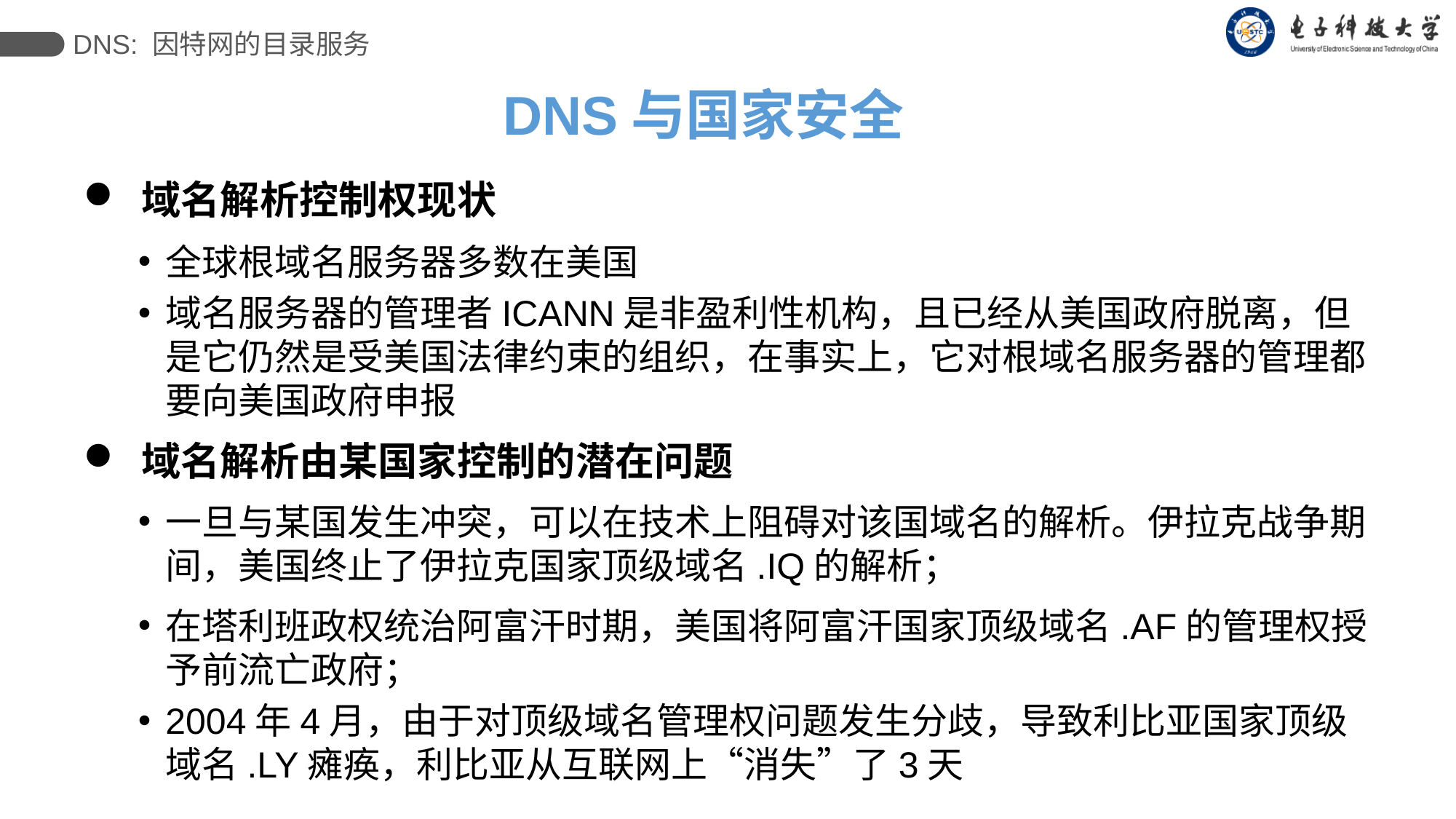

DNS: 因特网的目录服务
# DNS与国家安全
 域名解析控制权现状
全球根域名服务器多数在美国
域名服务器的管理者ICANN是非盈利性机构，且已经从美国政府脱离，但是它仍然是受美国法律约束的组织，在事实上，它对根域名服务器的管理都要向美国政府申报
 域名解析由某国家控制的潜在问题
一旦与某国发生冲突，可以在技术上阻碍对该国域名的解析。伊拉克战争期间，美国终止了伊拉克国家顶级域名.IQ的解析；
在塔利班政权统治阿富汗时期，美国将阿富汗国家顶级域名.AF的管理权授予前流亡政府；
2004年4月，由于对顶级域名管理权问题发生分歧，导致利比亚国家顶级域名.LY瘫痪，利比亚从互联网上“消失”了3天